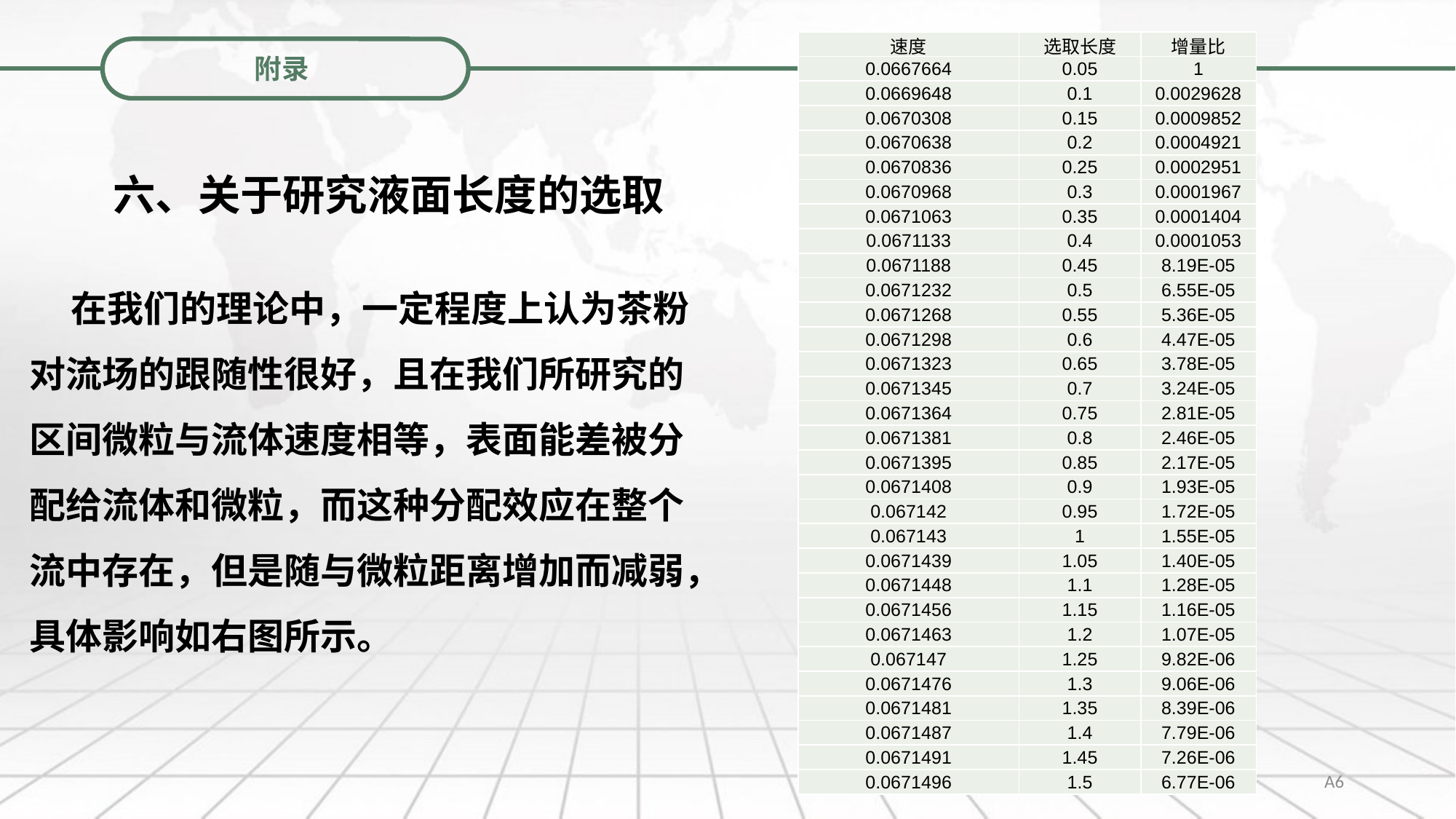

| 速度 | 选取长度 | 增量比 |
| --- | --- | --- |
| 0.0667664 | 0.05 | 1 |
| 0.0669648 | 0.1 | 0.0029628 |
| 0.0670308 | 0.15 | 0.0009852 |
| 0.0670638 | 0.2 | 0.0004921 |
| 0.0670836 | 0.25 | 0.0002951 |
| 0.0670968 | 0.3 | 0.0001967 |
| 0.0671063 | 0.35 | 0.0001404 |
| 0.0671133 | 0.4 | 0.0001053 |
| 0.0671188 | 0.45 | 8.19E-05 |
| 0.0671232 | 0.5 | 6.55E-05 |
| 0.0671268 | 0.55 | 5.36E-05 |
| 0.0671298 | 0.6 | 4.47E-05 |
| 0.0671323 | 0.65 | 3.78E-05 |
| 0.0671345 | 0.7 | 3.24E-05 |
| 0.0671364 | 0.75 | 2.81E-05 |
| 0.0671381 | 0.8 | 2.46E-05 |
| 0.0671395 | 0.85 | 2.17E-05 |
| 0.0671408 | 0.9 | 1.93E-05 |
| 0.067142 | 0.95 | 1.72E-05 |
| 0.067143 | 1 | 1.55E-05 |
| 0.0671439 | 1.05 | 1.40E-05 |
| 0.0671448 | 1.1 | 1.28E-05 |
| 0.0671456 | 1.15 | 1.16E-05 |
| 0.0671463 | 1.2 | 1.07E-05 |
| 0.067147 | 1.25 | 9.82E-06 |
| 0.0671476 | 1.3 | 9.06E-06 |
| 0.0671481 | 1.35 | 8.39E-06 |
| 0.0671487 | 1.4 | 7.79E-06 |
| 0.0671491 | 1.45 | 7.26E-06 |
| 0.0671496 | 1.5 | 6.77E-06 |

附录
六、关于研究液面长度的选取
    在我们的理论中，一定程度上认为茶粉对流场的跟随性很好，且在我们所研究的区间微粒与流体速度相等，表面能差被分配给流体和微粒，而这种分配效应在整个流中存在，但是随与微粒距离增加而减弱，具体影响如右图所示。
A6